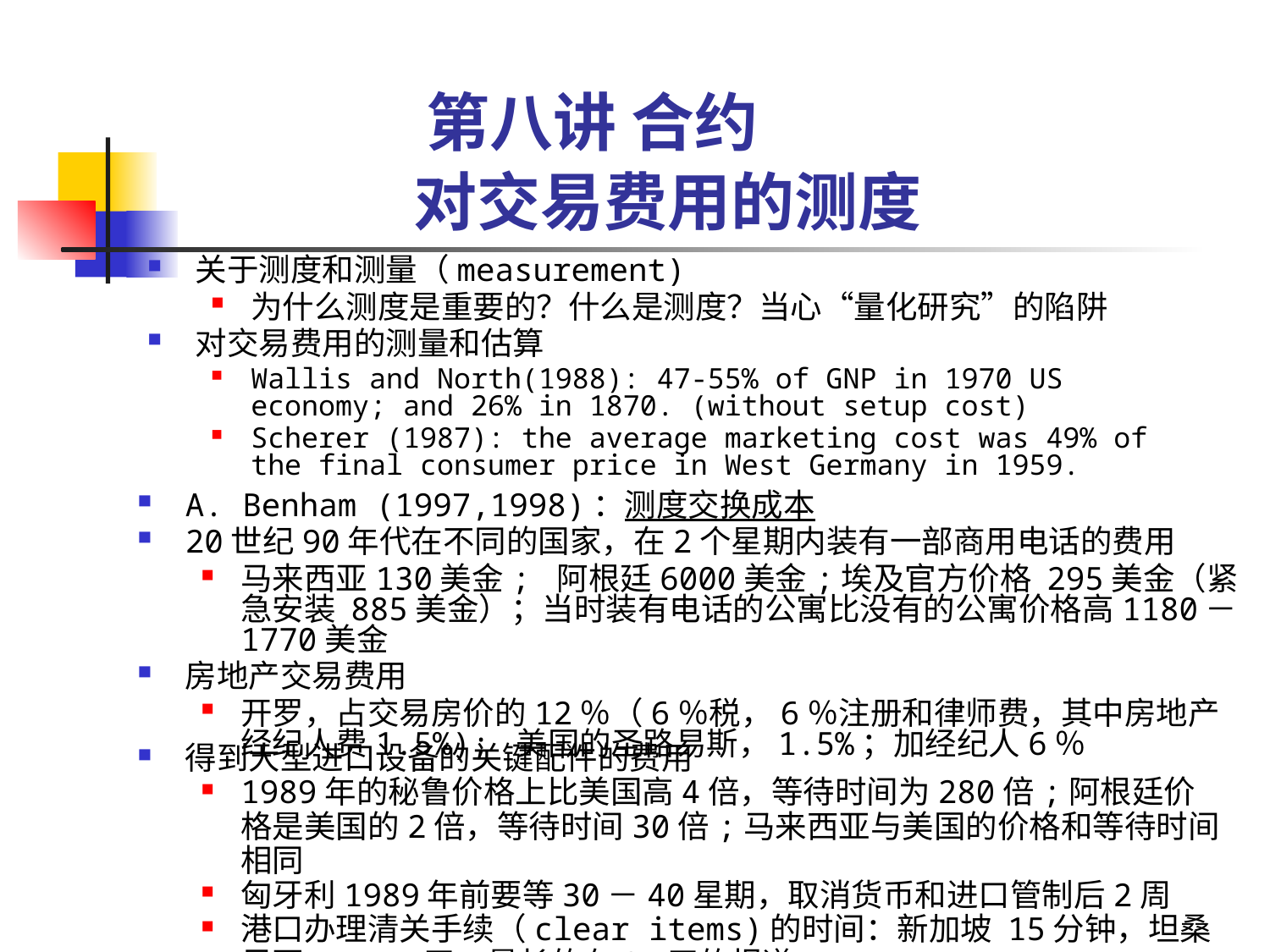

第八讲 合约
# 对交易费用的测度
关于测度和测量（measurement)
为什么测度是重要的？什么是测度？当心“量化研究”的陷阱
对交易费用的测量和估算
Wallis and North(1988): 47-55% of GNP in 1970 US economy; and 26% in 1870. (without setup cost)
Scherer (1987): the average marketing cost was 49% of the final consumer price in West Germany in 1959.
A. Benham (1997,1998)：测度交换成本
20世纪90年代在不同的国家，在2个星期内装有一部商用电话的费用
马来西亚130美金; 阿根廷6000美金;埃及官方价格 295美金（紧急安装 885美金）；当时装有电话的公寓比没有的公寓价格高1180－1770美金
房地产交易费用
开罗，占交易房价的12％（6％税，6％注册和律师费，其中房地产经纪人费1.5%); 美国的圣路易斯，1.5%；加经纪人6％
得到大型进口设备的关键配件的费用
1989年的秘鲁价格上比美国高4倍，等待时间为280倍;阿根廷价格是美国的2倍，等待时间30倍;马来西亚与美国的价格和等待时间相同
匈牙利1989年前要等30－40星期，取消货币和进口管制后2周
港口办理清关手续（clear items)的时间：新加坡 15分钟，坦桑尼亚7－14天，最长的有91天的报道